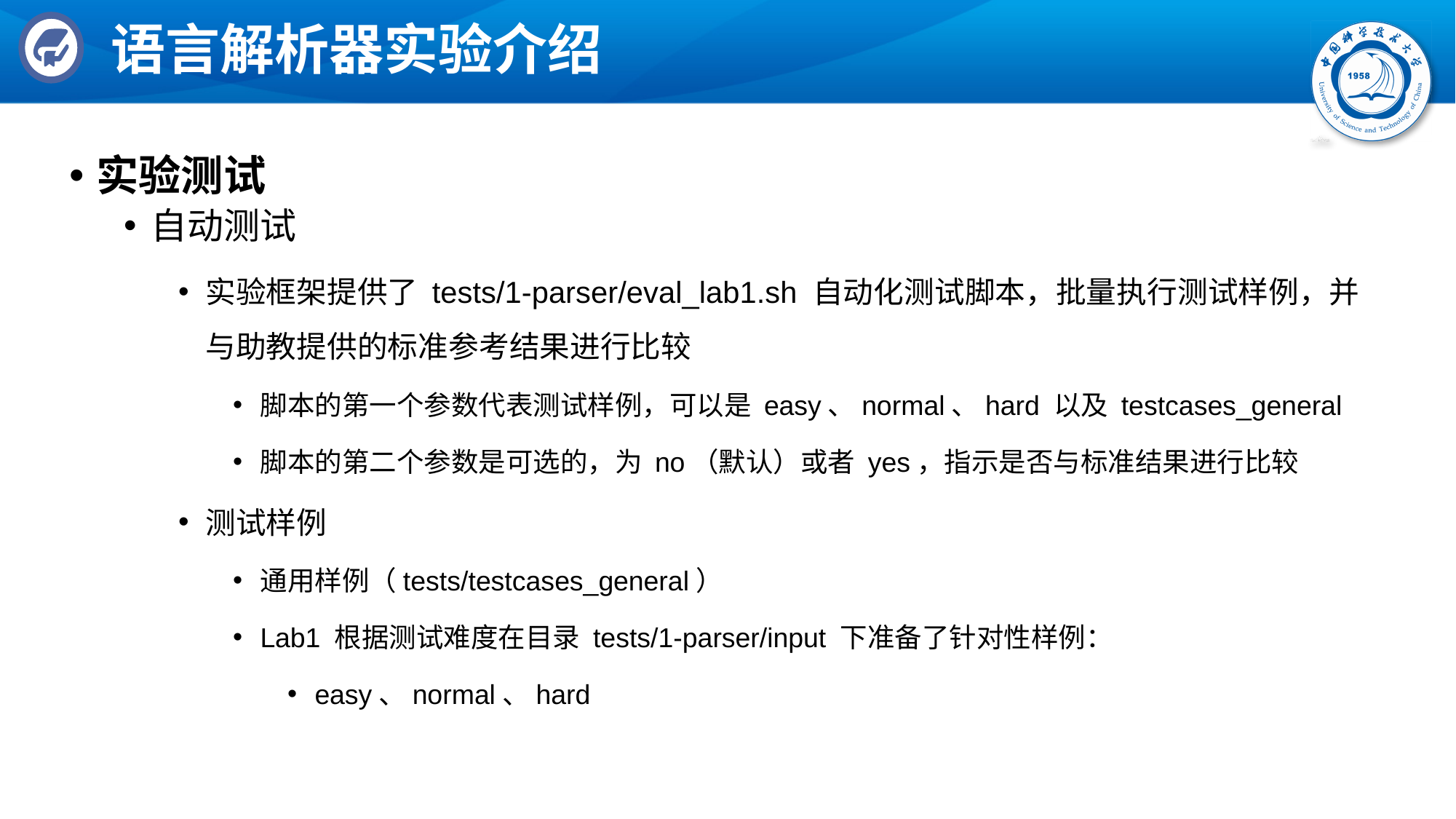

# 语言解析器实验介绍
实验测试
自动测试
实验框架提供了 tests/1-parser/eval_lab1.sh 自动化测试脚本，批量执行测试样例，并与助教提供的标准参考结果进行比较
脚本的第一个参数代表测试样例，可以是 easy、normal、hard 以及 testcases_general
脚本的第二个参数是可选的，为 no（默认）或者 yes，指示是否与标准结果进行比较
测试样例
通用样例（tests/testcases_general）
Lab1 根据测试难度在目录 tests/1-parser/input 下准备了针对性样例：
easy、normal、hard